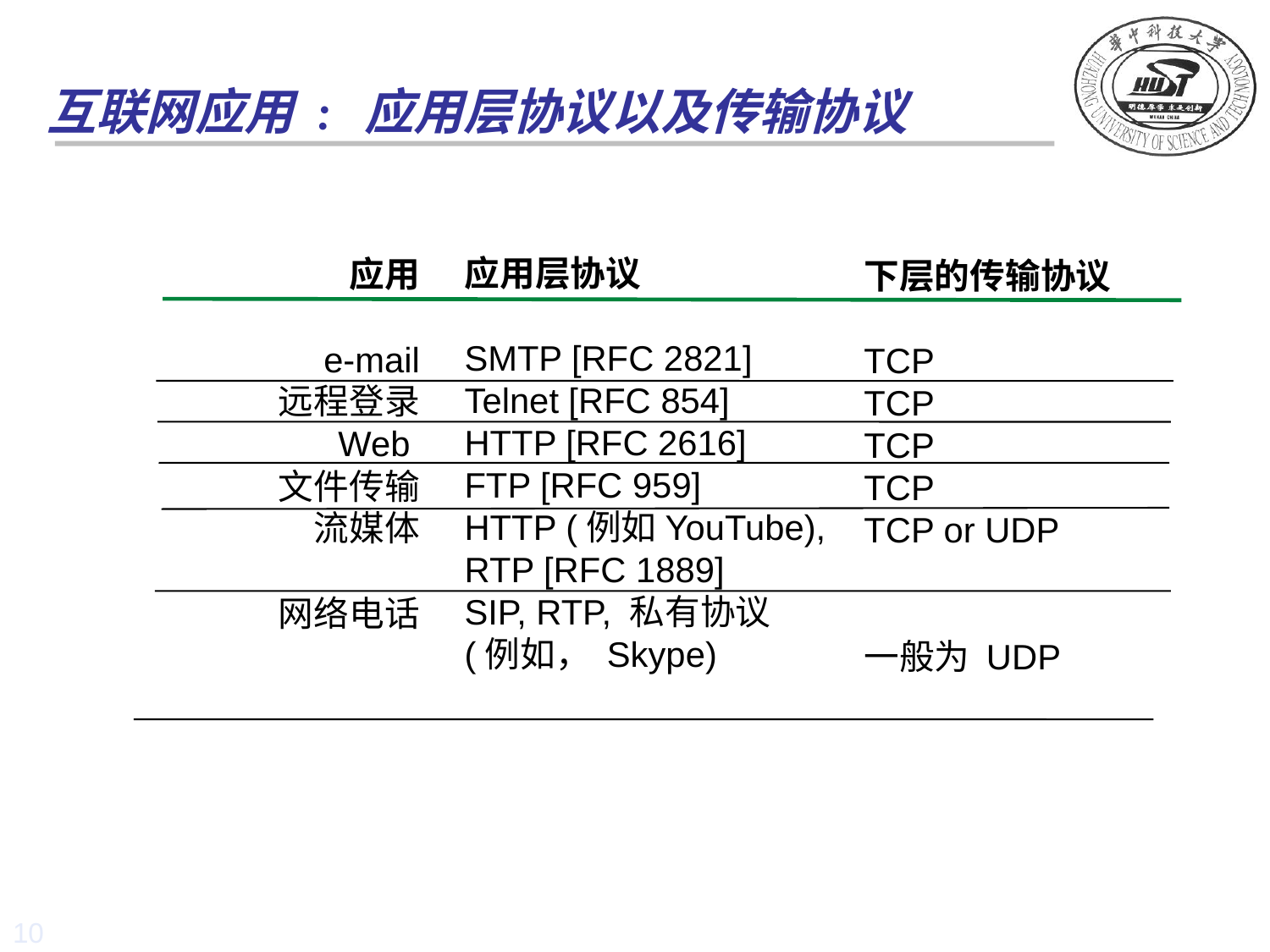

# 互联网应用 :  应用层协议以及传输协议

应用层协议

SMTP [RFC 2821]
Telnet [RFC 854]
HTTP [RFC 2616]
FTP [RFC 959]
HTTP (例如YouTube),
RTP [RFC 1889]
SIP, RTP, 私有协议
(例如， Skype)

下层的传输协议

TCP
TCP
TCP
TCP
TCP or UDP

一般为 UDP
应用

e-mail
远程登录
Web
文件传输
流媒体

网络电话

10